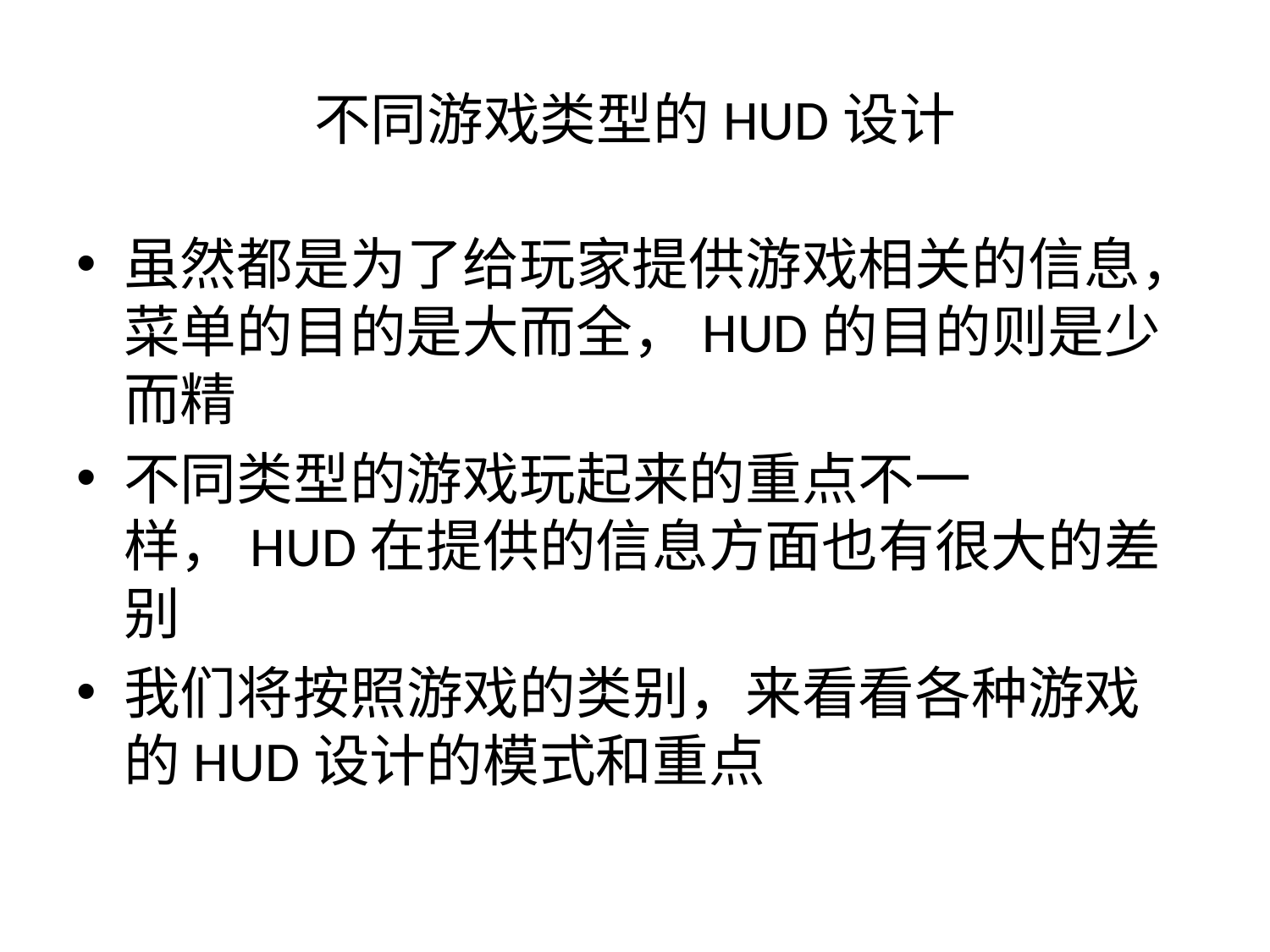

# 不同游戏类型的HUD设计
虽然都是为了给玩家提供游戏相关的信息，菜单的目的是大而全，HUD的目的则是少而精
不同类型的游戏玩起来的重点不一样，HUD在提供的信息方面也有很大的差别
我们将按照游戏的类别，来看看各种游戏的HUD设计的模式和重点